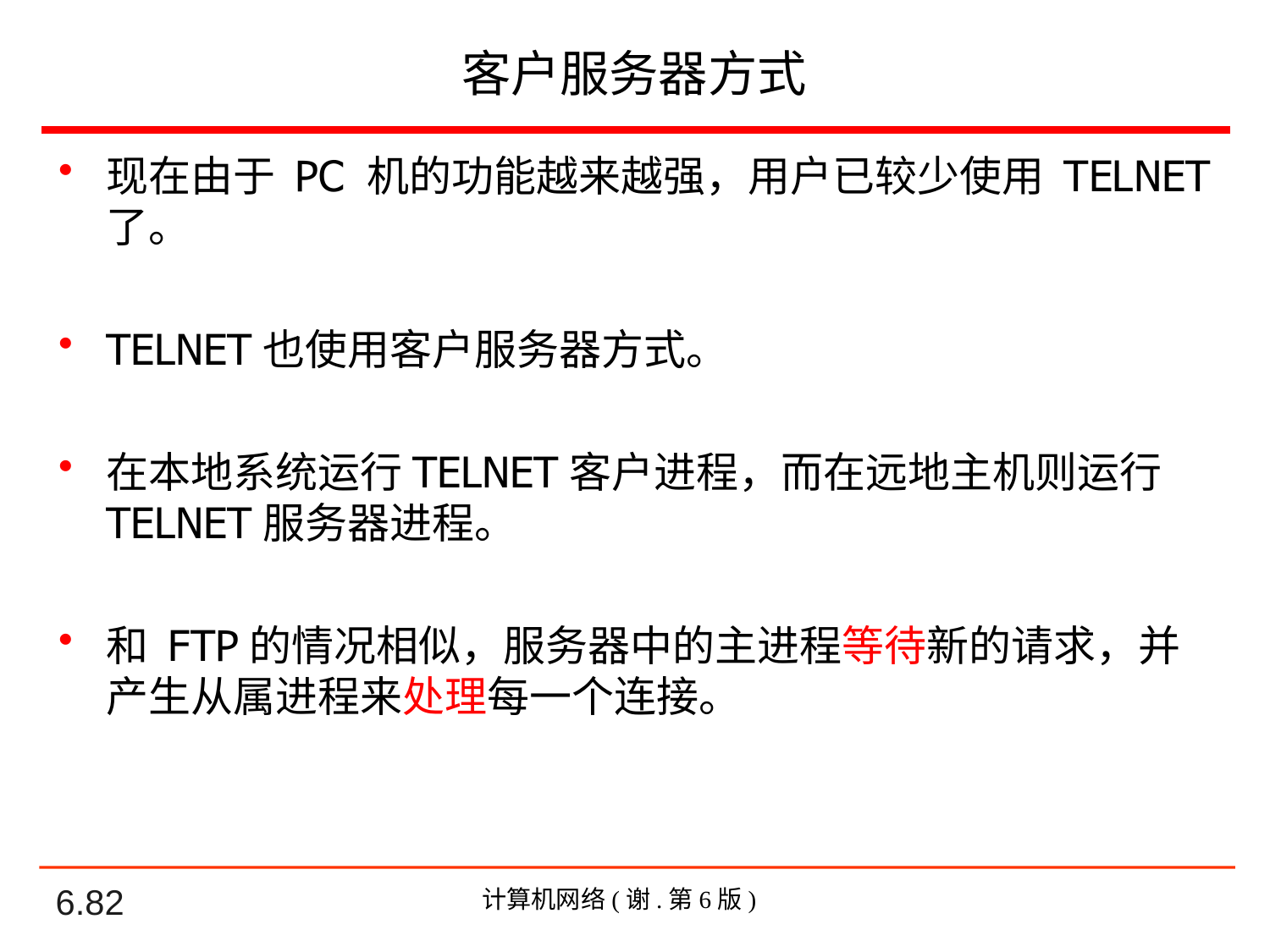

# 客户服务器方式
现在由于 PC 机的功能越来越强，用户已较少使用 TELNET了。

TELNET也使用客户服务器方式。

在本地系统运行TELNET客户进程，而在远地主机则运行 TELNET服务器进程。

和 FTP的情况相似，服务器中的主进程等待新的请求，并产生从属进程来处理每一个连接。